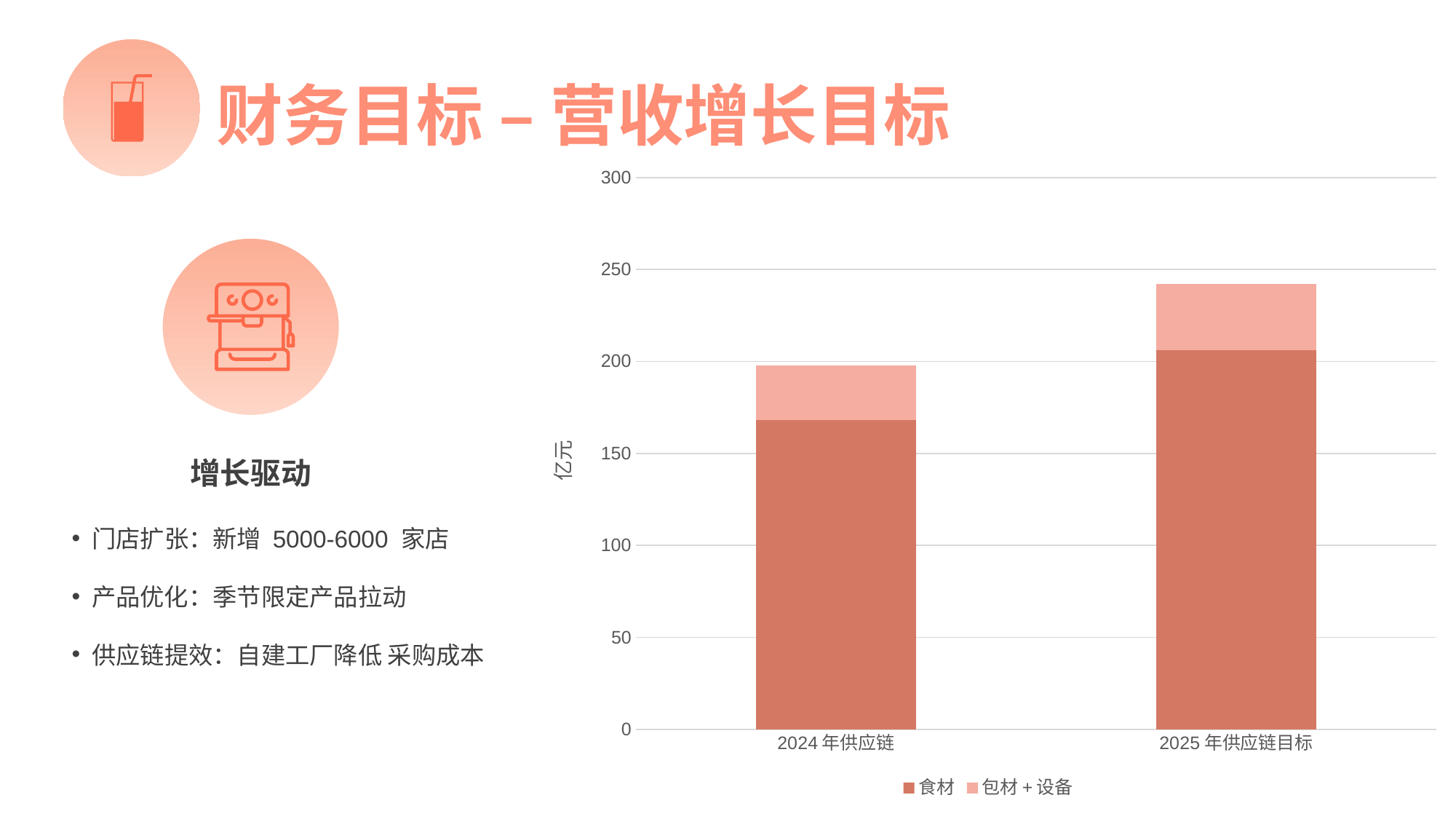

财务目标 – 营收增长目标

### Chart

| Category | 食材 | 包材+设备 |
|---|---|---|
| 2024年供应链 | 168.0 | 29.7 |
| 2025年供应链目标 | 206.0 | 36.3 |

增长驱动
门店扩张：新增 5000-6000 家店
产品优化：季节限定产品拉动
供应链提效：自建工厂降低 采购成本